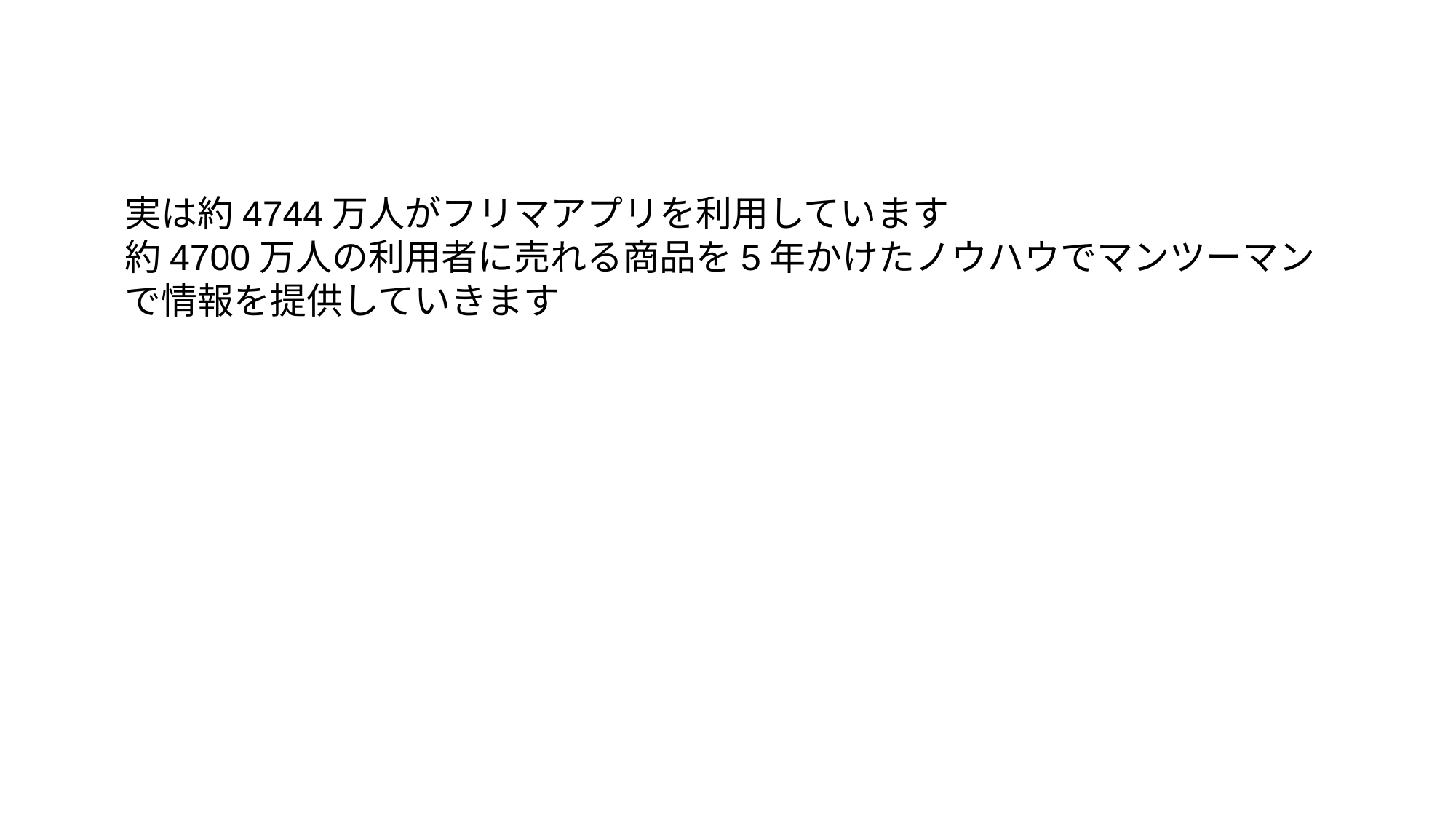

#
実は約4744万人がフリマアプリを利用しています
約4700万人の利用者に売れる商品を5年かけたノウハウでマンツーマンで情報を提供していきます